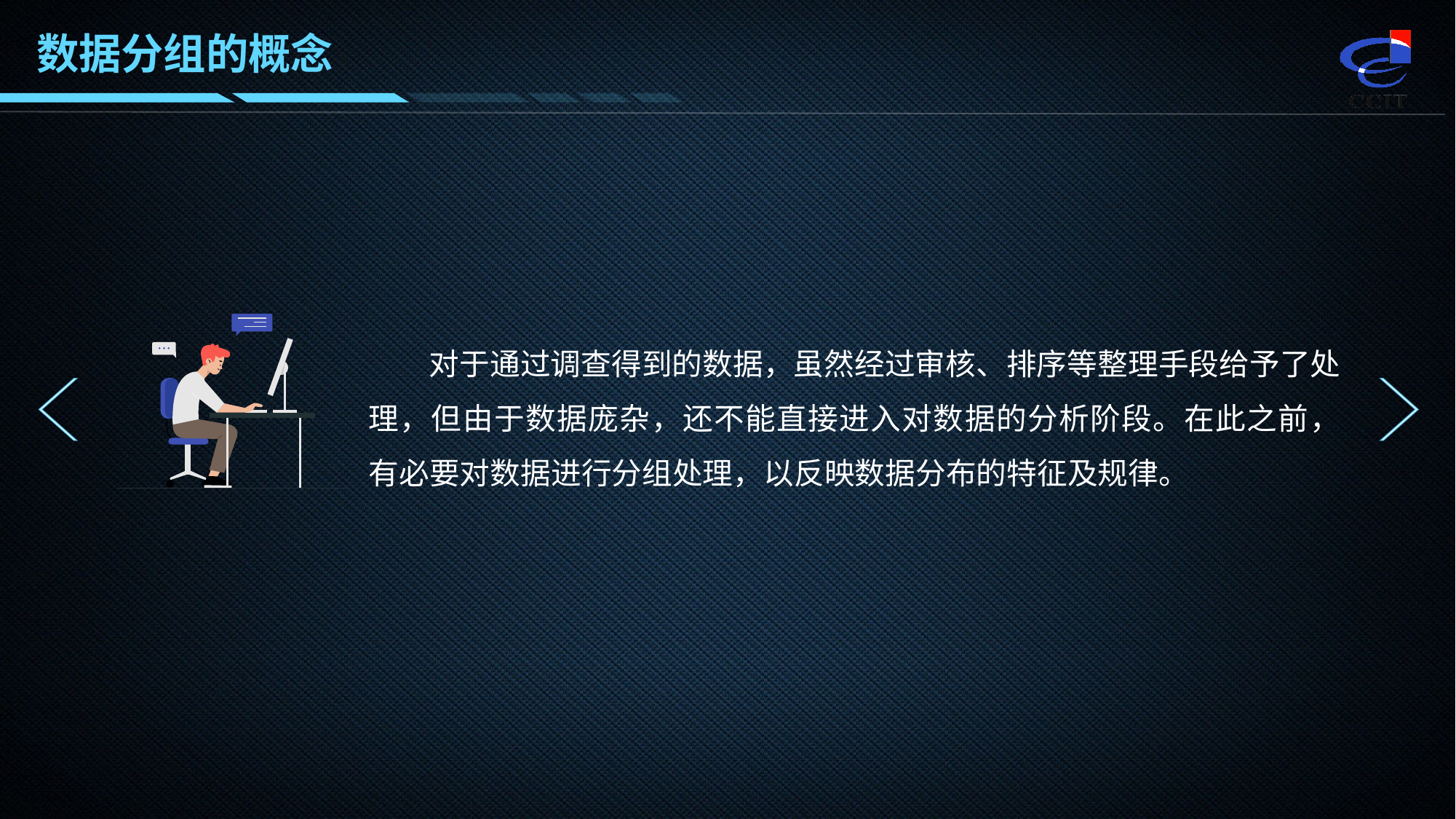

数据分组的概念

对于通过调查得到的数据，虽然经过审核、排序等整理手段给予了处理，但由于数据庞杂，还不能直接进入对数据的分析阶段。在此之前，有必要对数据进行分组处理，以反映数据分布的特征及规律。